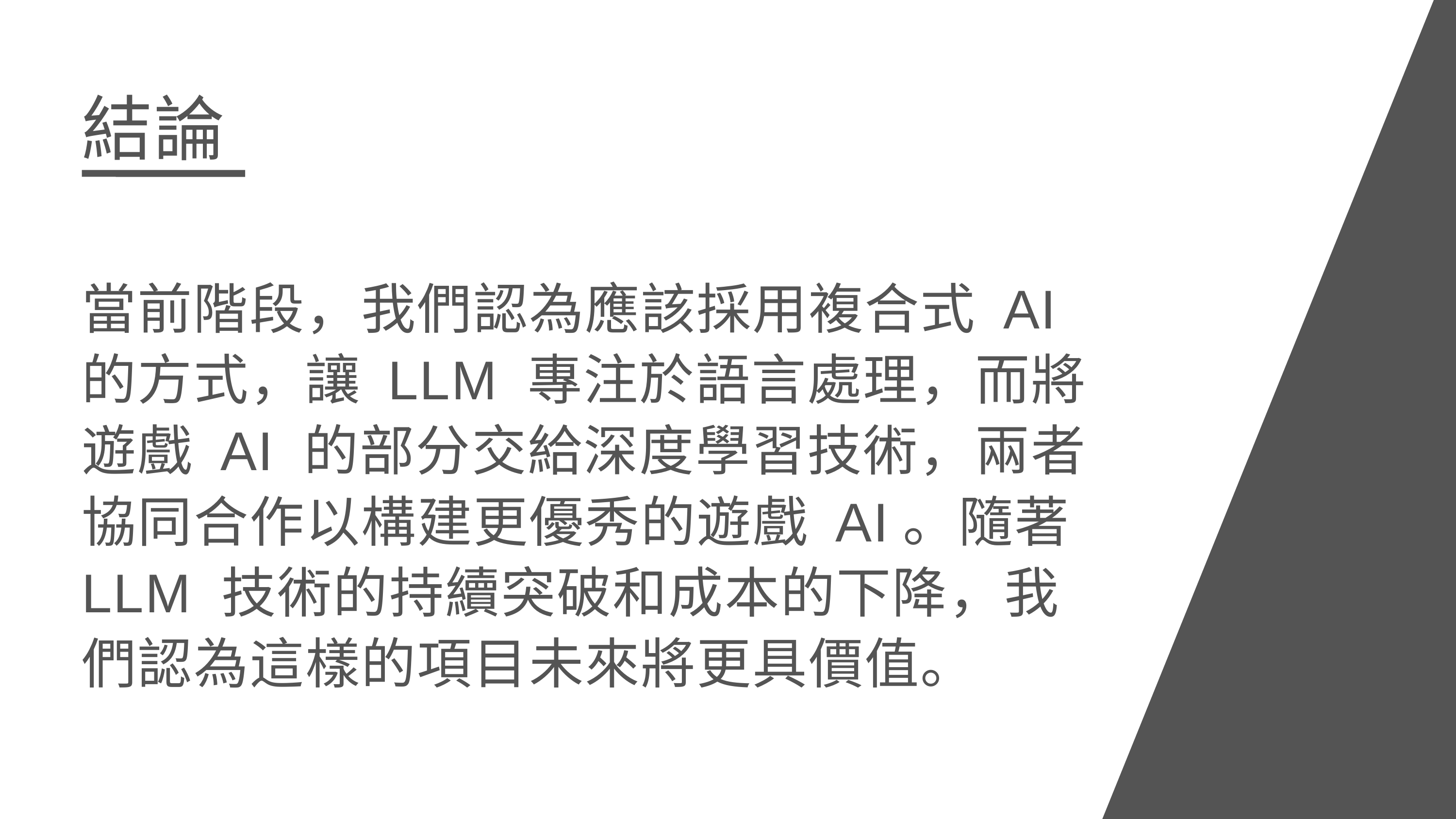

結論

當前階段，我們認為應該採用複合式 AI 的方式，讓 LLM 專注於語言處理，而將遊戲 AI 的部分交給深度學習技術，兩者協同合作以構建更優秀的遊戲 AI。隨著 LLM 技術的持續突破和成本的下降，我們認為這樣的項目未來將更具價值。